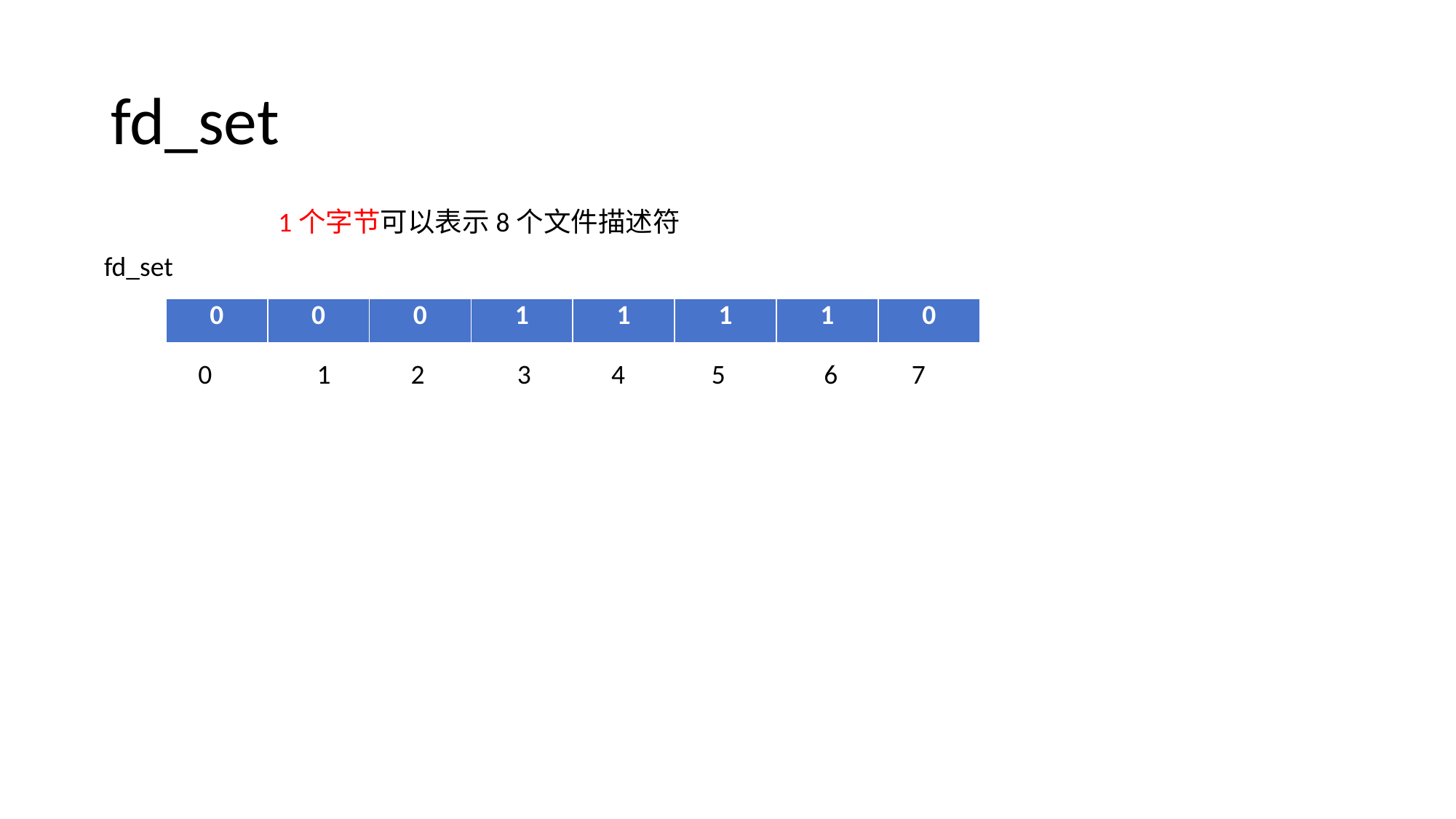

# fd_set
1个字节可以表示8个文件描述符
fd_set
| 0 | 0 | 0 | 1 | 1 | 1 | 1 | 0 |
| --- | --- | --- | --- | --- | --- | --- | --- |
0                 1             2               3             4              5                6            7